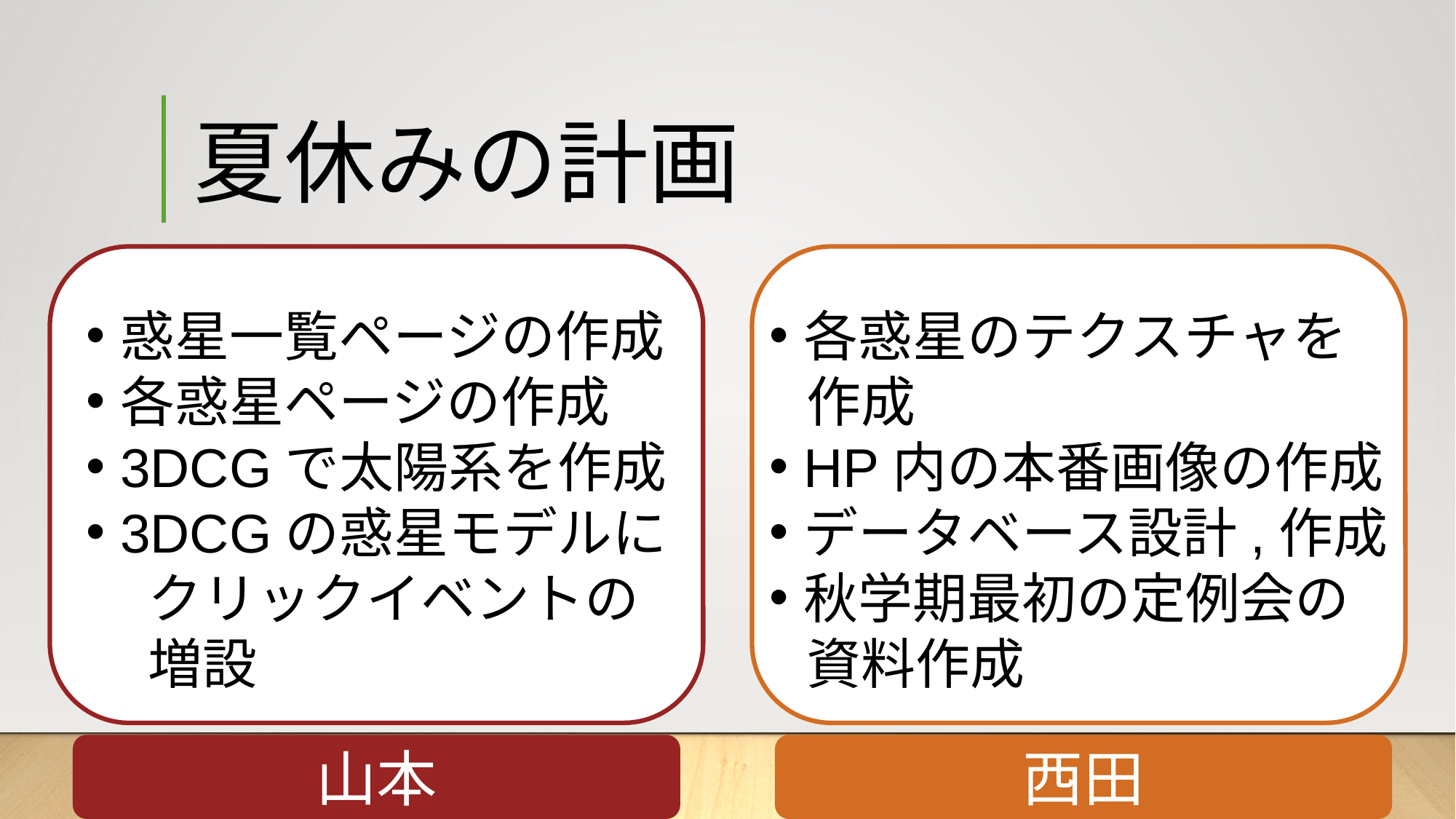

# 夏休みの計画

惑星一覧ページの作成
各惑星ページの作成
3DCGで太陽系を作成
3DCGの惑星モデルに
    クリックイベントの
    増設
各惑星のテクスチャを
  作成
HP内の本番画像の作成
データベース設計,作成
秋学期最初の定例会の
  資料作成
山本
西田